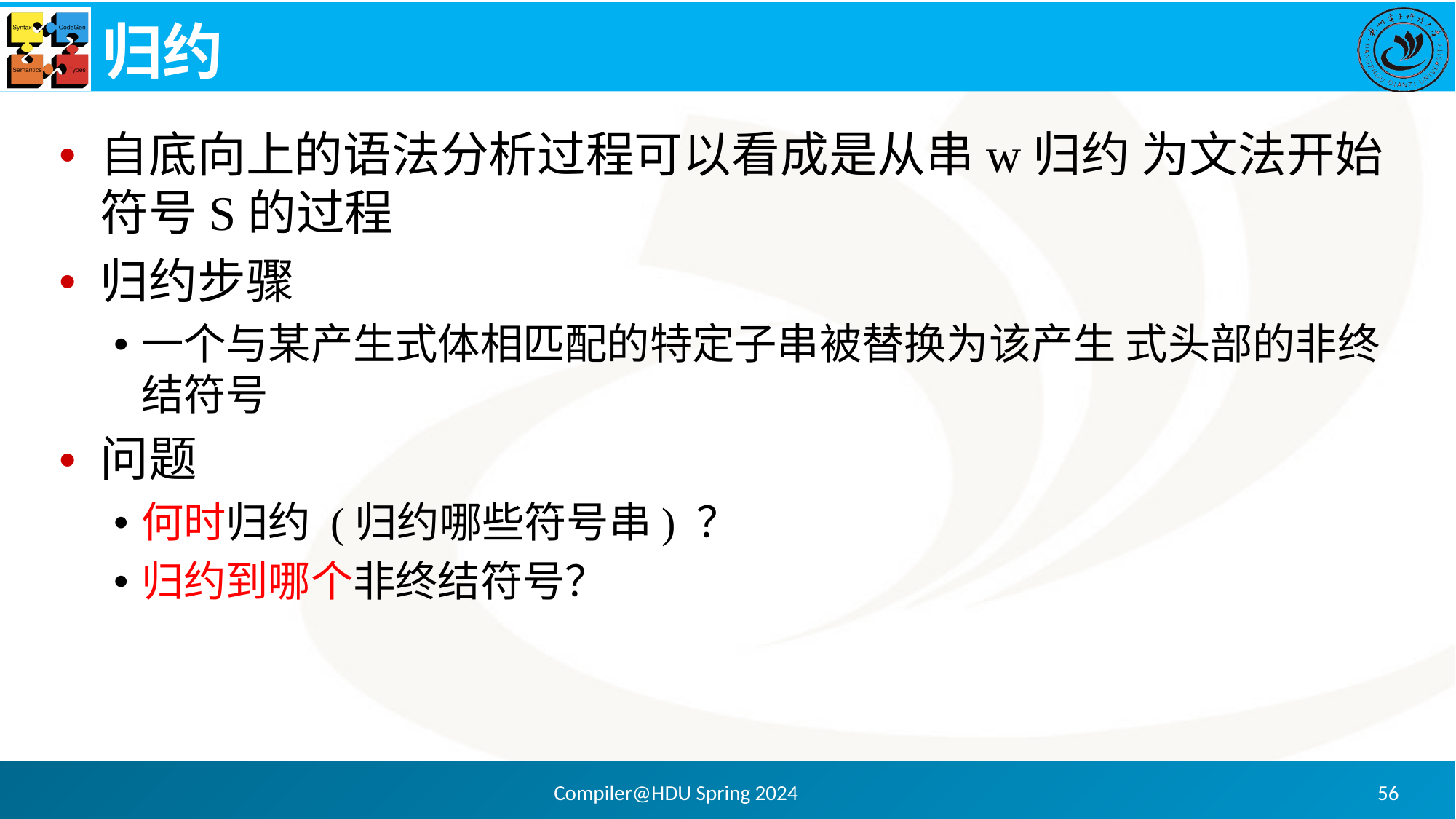

# 归约
自底向上的语法分析过程可以看成是从串w归约 为文法开始符号S的过程
归约步骤
一个与某产生式体相匹配的特定子串被替换为该产生 式头部的非终结符号
问题
何时归约 (归约哪些符号串) ？
归约到哪个非终结符号？
Compiler@HDU Spring 2024
56